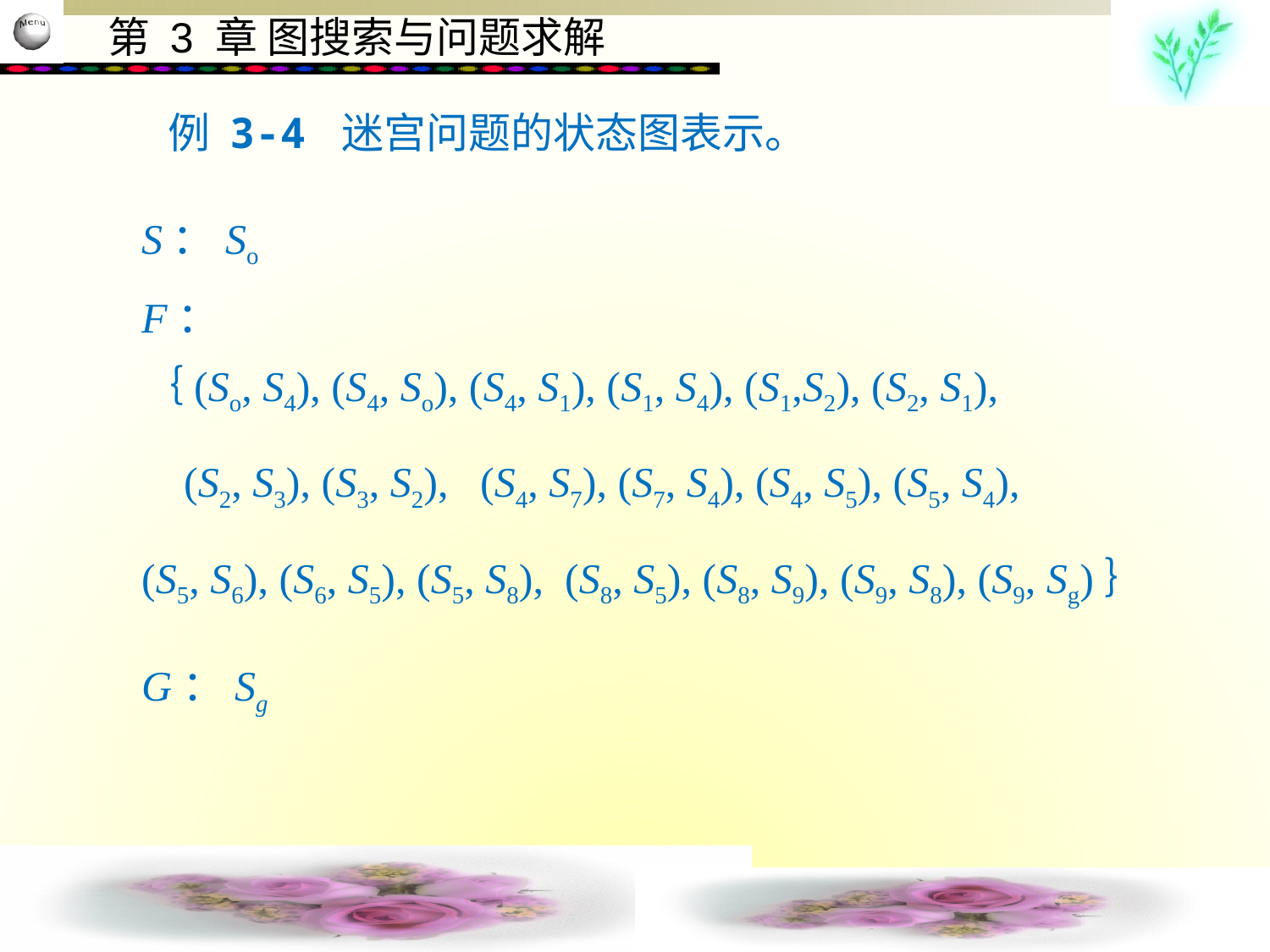

例 3-4 迷宫问题的状态图表示。
S：So
F：
｛(So, S4), (S4, So), (S4, S1), (S1, S4), (S1,S2), (S2, S1),
    (S2, S3), (S3, S2),   (S4, S7), (S7, S4), (S4, S5), (S5, S4),
(S5, S6), (S6, S5), (S5, S8),  (S8, S5), (S8, S9), (S9, S8), (S9, Sg)｝
G：Sg